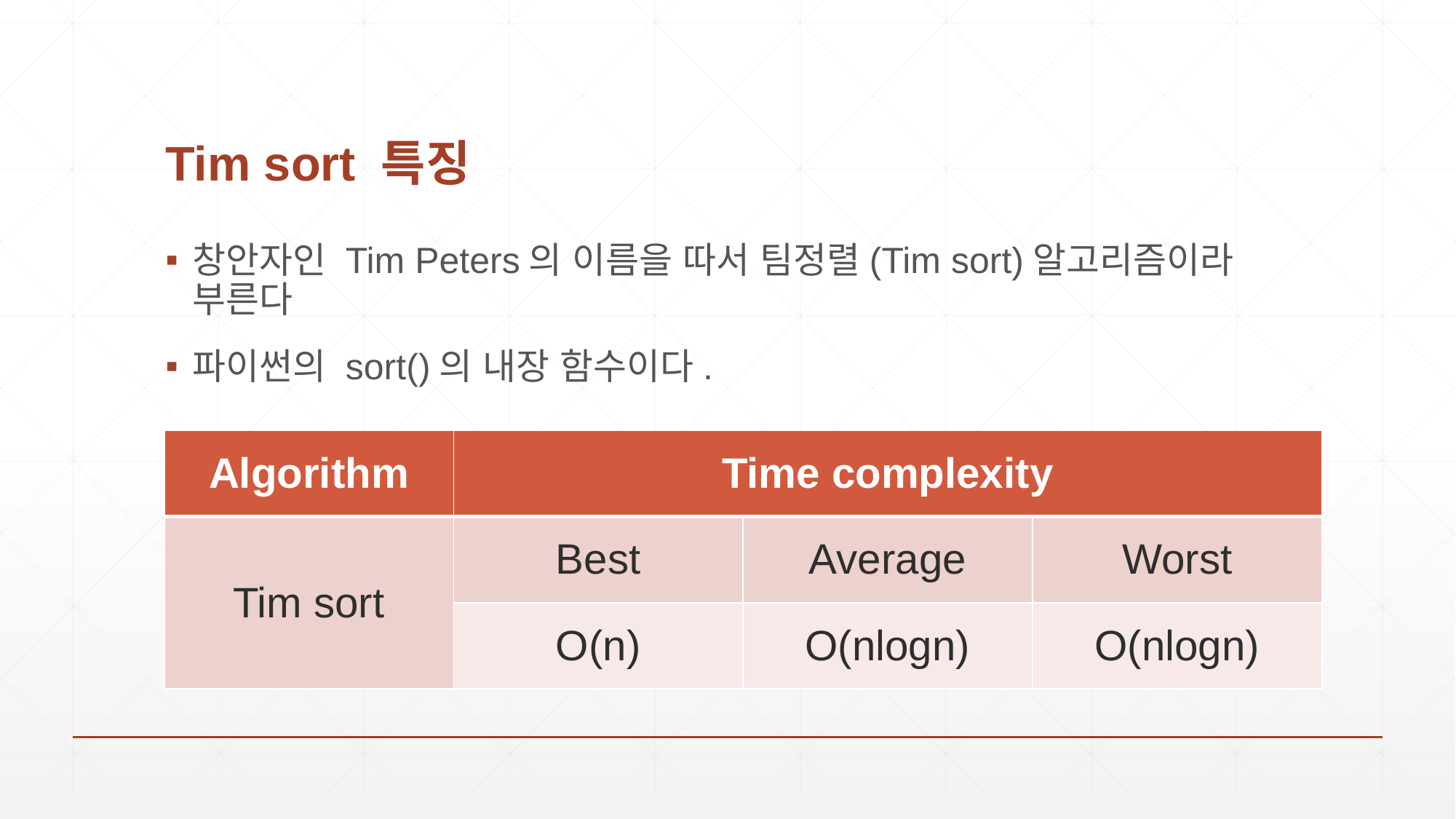

# Tim sort 특징
창안자인 Tim Peters의 이름을 따서 팀정렬(Tim sort)알고리즘이라 부른다
파이썬의 sort()의 내장 함수이다.

| Algorithm | Time complexity |  |  |
| --- | --- | --- | --- |
| Tim sort | Best | Average | Worst |
| Tim sort | O(n) | O(nlogn) | O(nlogn) |